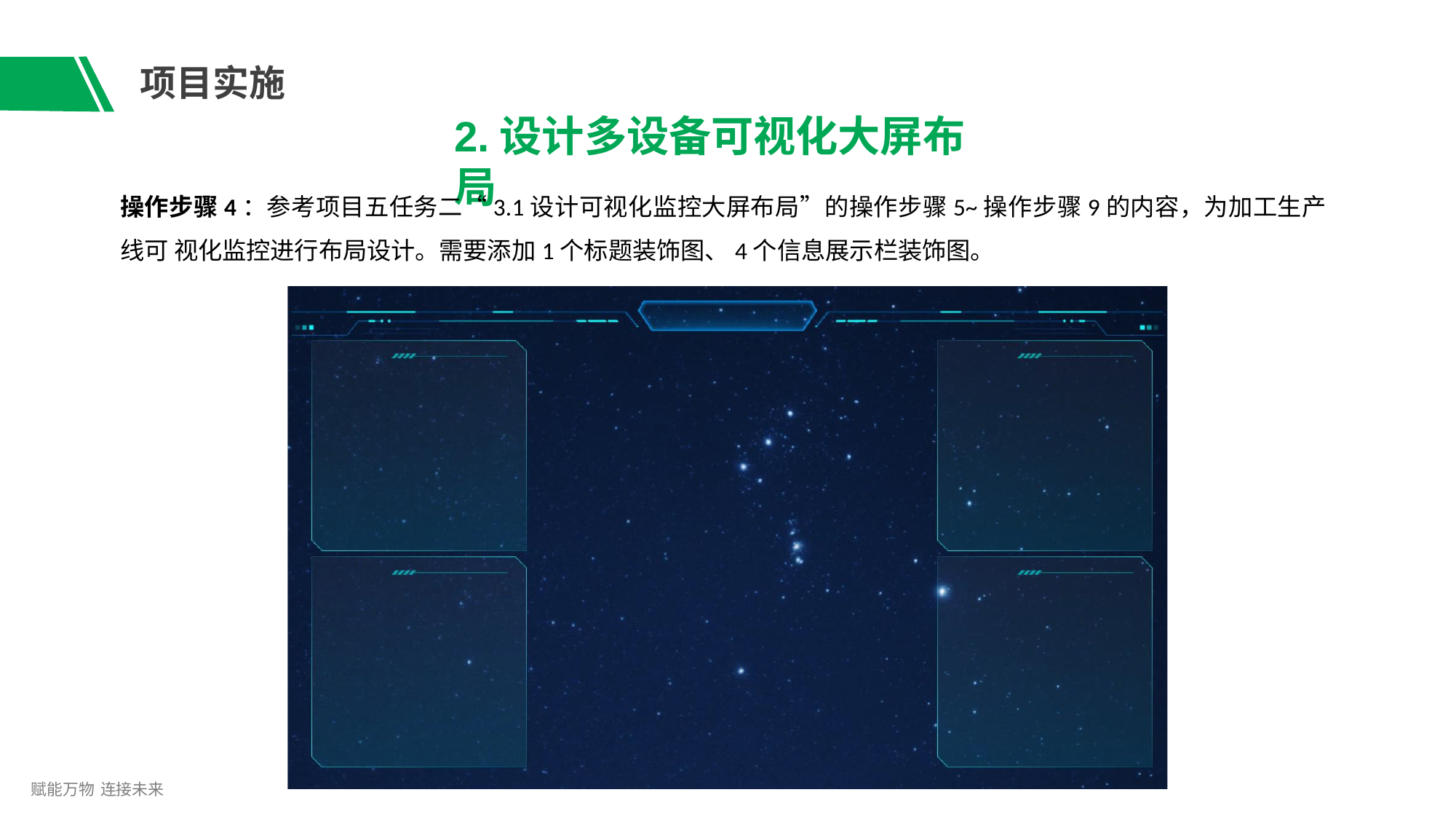

# 项目实施
2.设计多设备可视化大屏布局
操作步骤4：参考项目五任务二“3.1设计可视化监控大屏布局”的操作步骤5~操作步骤9的内容，为加工生产线可 视化监控进行布局设计。需要添加1个标题装饰图、4个信息展示栏装饰图。

赋能万物 连接未来